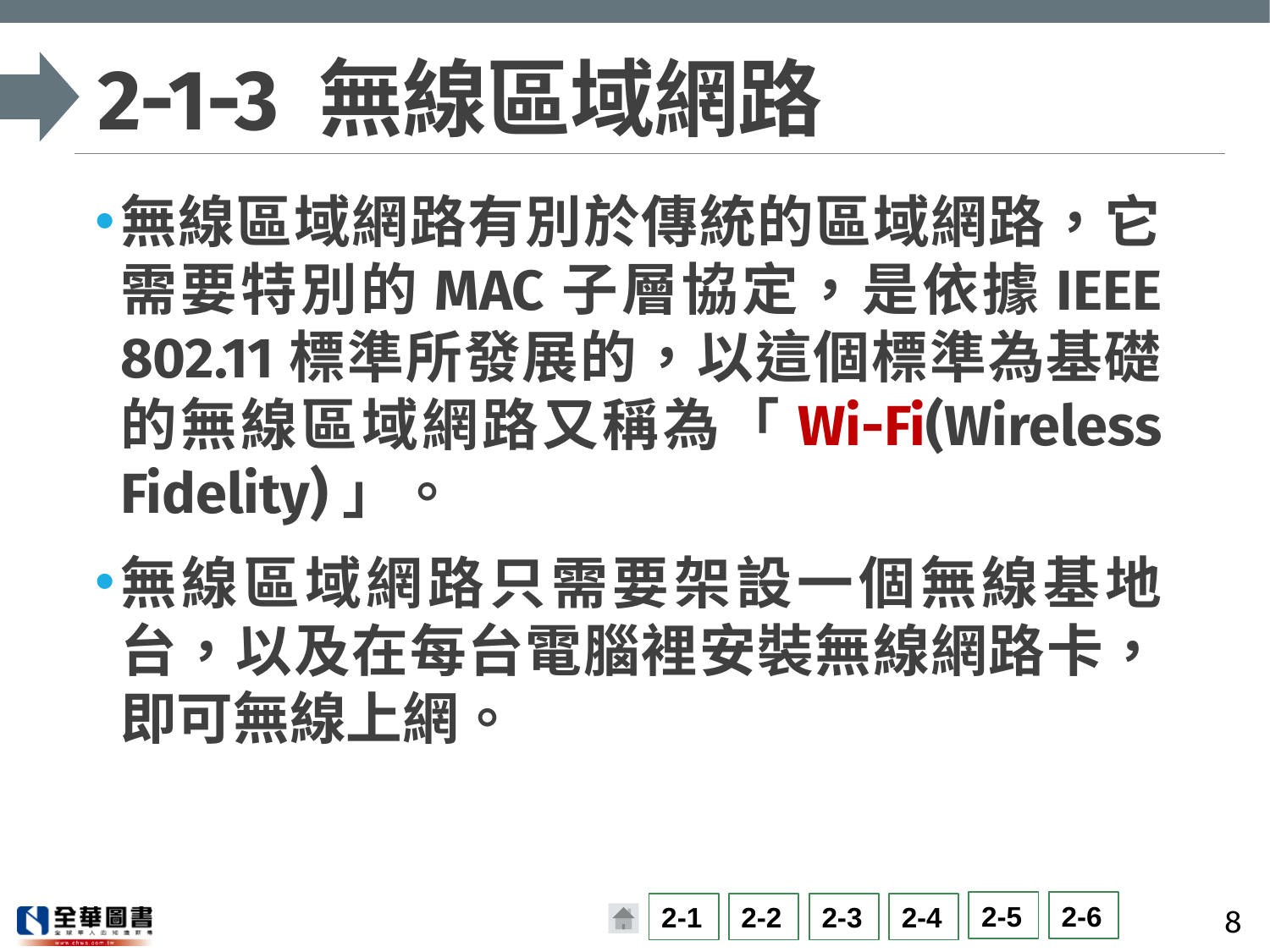

# 2-1-3 無線區域網路
無線區域網路有別於傳統的區域網路，它需要特別的MAC子層協定，是依據IEEE 802.11標準所發展的，以這個標準為基礎的無線區域網路又稱為「Wi-Fi(Wireless Fidelity)」。
無線區域網路只需要架設一個無線基地台，以及在每台電腦裡安裝無線網路卡，即可無線上網。
8